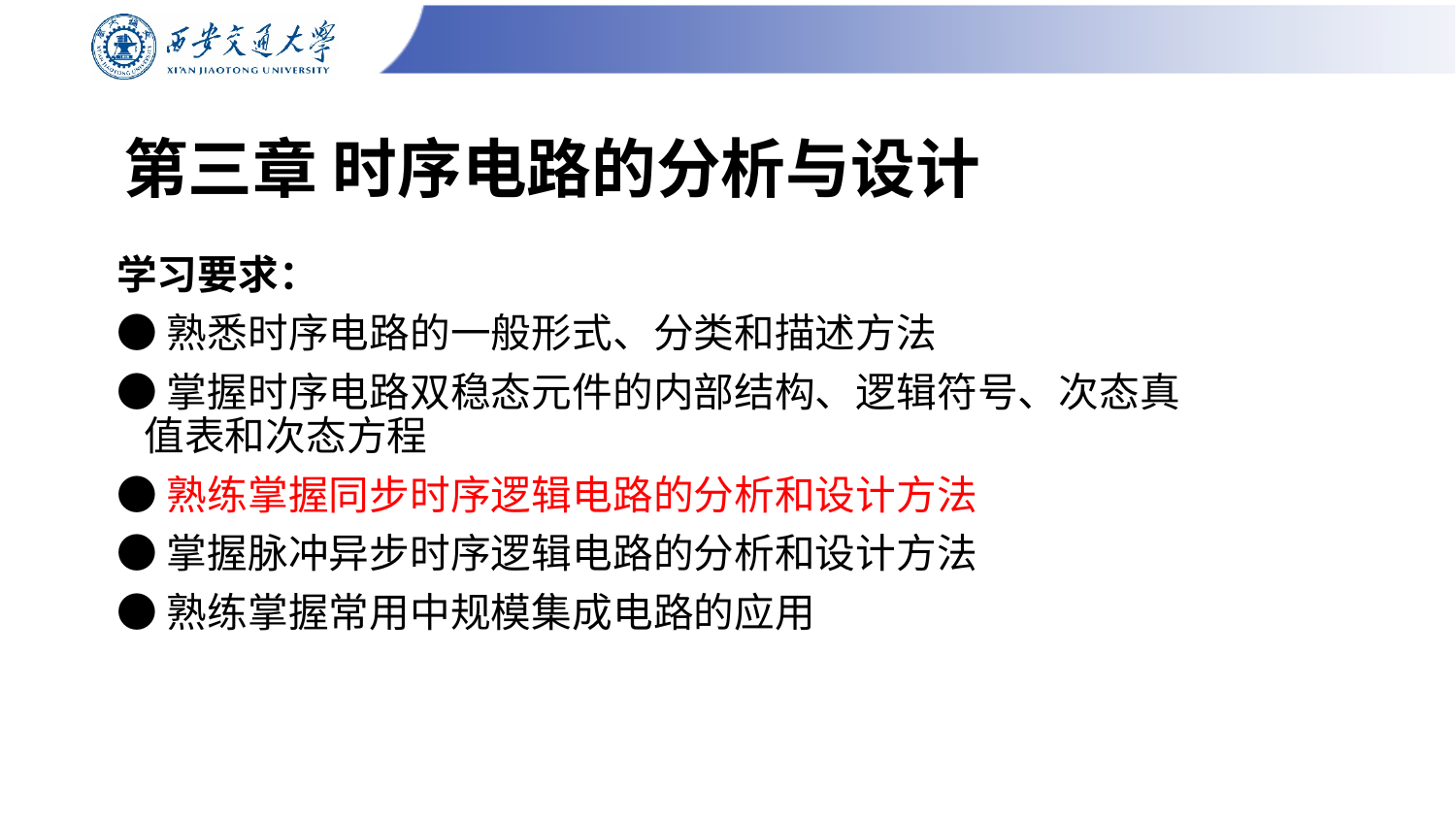

# 第三章 时序电路的分析与设计
学习要求：
●熟悉时序电路的一般形式、分类和描述方法
●掌握时序电路双稳态元件的内部结构、逻辑符号、次态真值表和次态方程
●熟练掌握同步时序逻辑电路的分析和设计方法
●掌握脉冲异步时序逻辑电路的分析和设计方法
●熟练掌握常用中规模集成电路的应用